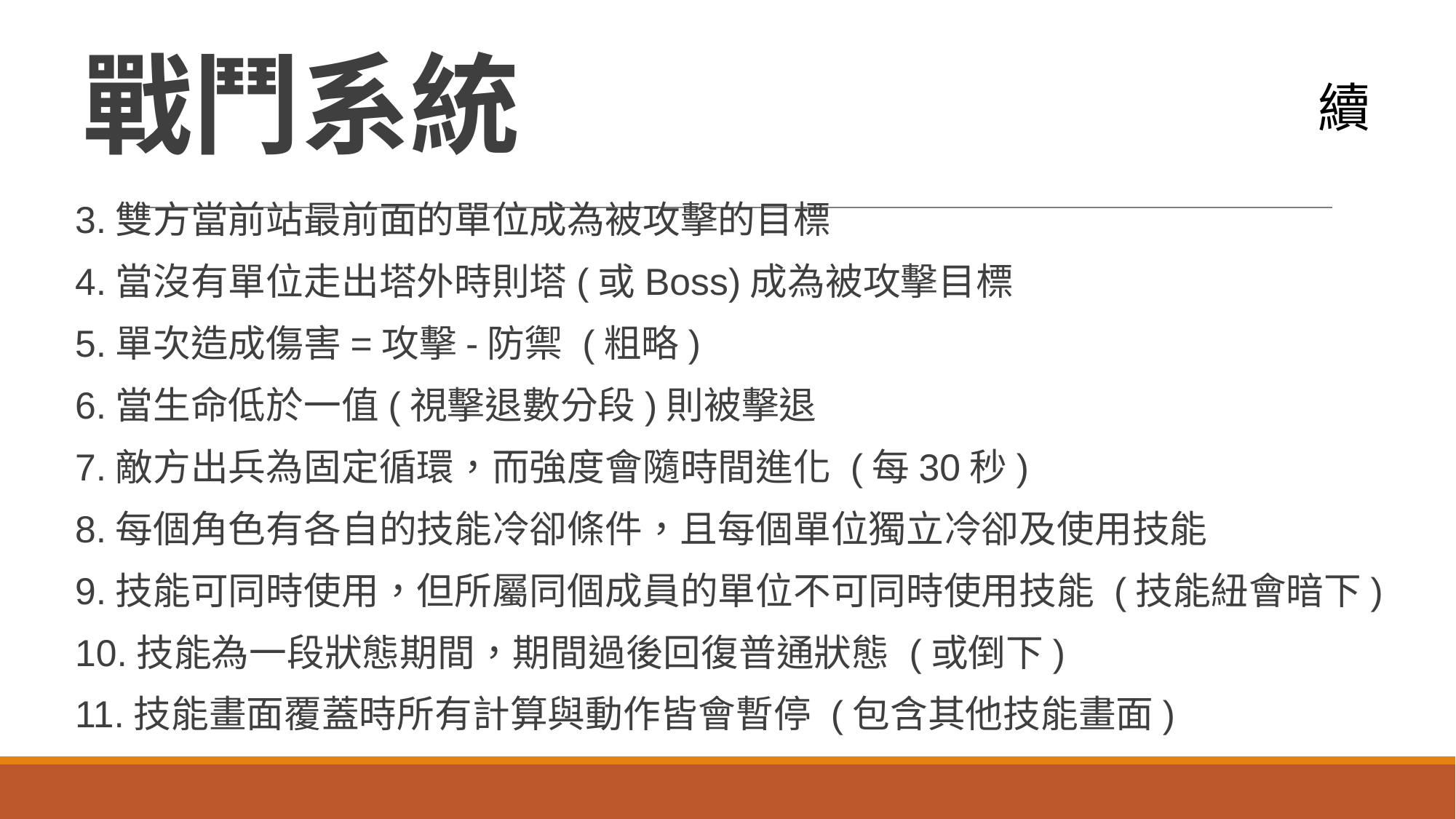

# 戰鬥系統
續
3.雙方當前站最前面的單位成為被攻擊的目標
4.當沒有單位走出塔外時則塔(或Boss)成為被攻擊目標
5.單次造成傷害=攻擊-防禦 (粗略)
6.當生命低於一值(視擊退數分段)則被擊退
7.敵方出兵為固定循環，而強度會隨時間進化 (每30秒)
8.每個角色有各自的技能冷卻條件，且每個單位獨立冷卻及使用技能
9.技能可同時使用，但所屬同個成員的單位不可同時使用技能 (技能紐會暗下)
10.技能為一段狀態期間，期間過後回復普通狀態 (或倒下)
11.技能畫面覆蓋時所有計算與動作皆會暫停 (包含其他技能畫面)